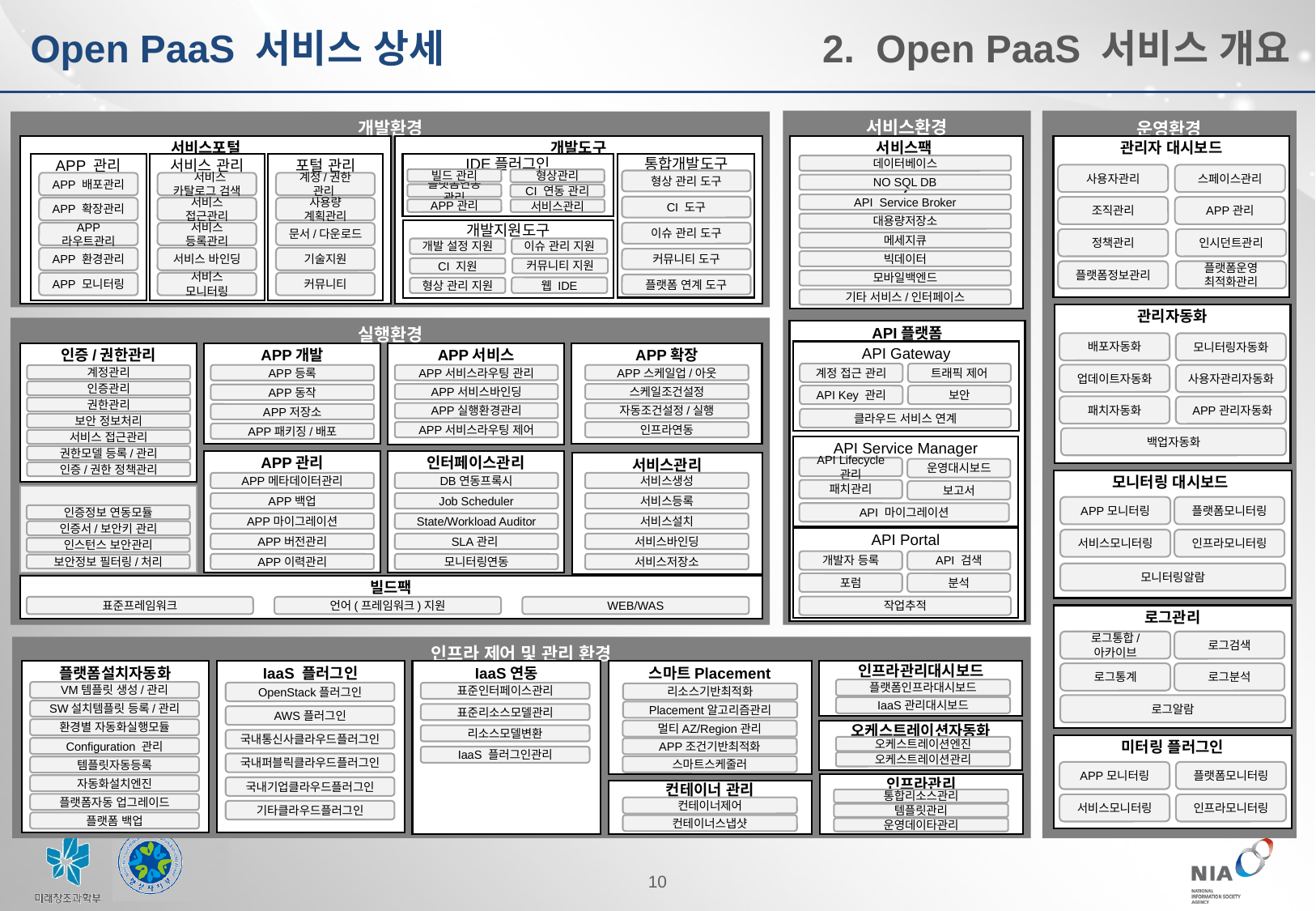

Open PaaS 서비스 상세
2.  Open PaaS 서비스 개요
서비스환경
운영환경
개발환경
서비스포털
개발도구
서비스팩

)

관리자 대시보드
사용자관리
스페이스관리
조직관리
APP관리
정책관리
인시던트관리
플랫폼정보관리
플랫폼운영
최적화관리
APP 관리
서비스 관리
포털 관리
IDE플러그인
통합개발도구
형상 관리 도구
CI 도구
이슈 관리 도구
커뮤니티 도구
플랫폼 연계 도구
데이터베이스
NO SQL DB
API  Service Broker
대용량저장소
메세지큐
빅데이터
모바일백엔드
기타 서비스/인터페이스
빌드 관리
형상관리
APP 배포관리
 서비스 카탈로그 검색
계정/권한 관리
플랫폼연동 관리
CI 연동 관리
APP 확장관리
서비스 접근관리
사용량 계획관리
APP관리
서비스관리
개발지원도구
APP 라우트관리
서비스 등록관리
문서/다운로드
개발 설정 지원
이슈 관리 지원
APP 환경관리
서비스 바인딩
기술지원
커뮤니티 지원
CI 지원
APP 모니터링
서비스 모니터링
커뮤니티
웹 IDE
형상 관리 지원
관리자동화
배포자동화
모니터링자동화
업데이트자동화
사용자관리자동화
패치자동화
 APP관리자동화
백업자동화
실행환경
API플랫폼
API Gateway
인증/권한관리
APP개발
APP서비스
APP확장
계정 접근 관리
트래픽 제어
APP등록
APP서비스라우팅 관리
APP스케일업/아웃
계정관리
인증관리
APP서비스바인딩
스케일조건설정
APP동작
API Key 관리
보안
권한관리
APP실행환경관리
자동조건설정/실행
APP저장소
클라우드 서비스 연계
보안 정보처리
APP서비스라우팅 제어
인프라연동
APP패키징/배포
서비스 접근관리
API Service Manager
권한모델 등록/관리
인터페이스관리
APP관리
서비스관리
API Lifecycle 관리
운영대시보드
인증/권한 정책관리
모니터링 대시보드
APP모니터링
플랫폼모니터링
서비스모니터링
인프라모니터링
모니터링알람
APP메타데이터관리
DB연동프록시
서비스생성
패치관리
보고서
보안관리
APP백업
Job Scheduler
서비스등록
API 마이그레이션
인증정보 연동모듈
APP마이그레이션
State/Workload Auditor
서비스설치
인증서/보안키 관리
API Portal
서비스바인딩
APP버전관리
SLA관리
인스턴스 보안관리
개발자 등록
API 검색
APP이력관리
모니터링연동
서비스저장소
보안정보 필터링/처리
포럼
분석
빌드팩
작업추적
표준프레임워크
언어(프레임워크)지원
WEB/WAS
로그관리
로그통합/
아카이브
로그검색
로그통계
로그분석
로그알람
인프라 제어 및 관리 환경
인프라관리대시보드
플랫폼설치자동화
IaaS 플러그인
IaaS연동
스마트Placement
플랫폼인프라대시보드
VM템플릿 생성/관리
OpenStack플러그인
표준인터페이스관리
리소스기반최적화
IaaS관리대시보드
SW설치템플릿 등록/관리
Placement알고리즘관리
표준리소스모델관리
AWS플러그인
환경별 자동화실행모듈
멀티AZ/Region관리
오케스트레이션자동화
리소스모델변환
국내통신사클라우드플러그인
미터링 플러그인
APP모니터링
플랫폼모니터링
서비스모니터링
인프라모니터링
오케스트레이션엔진
Configuration 관리
APP조건기반최적화
IaaS 플러그인관리
오케스트레이션관리
국내퍼블릭클라우드플러그인
스마트스케줄러
템플릿자동등록
인프라관리
자동화설치엔진
국내기업클라우드플러그인
컨테이너 관리
통합리소스관리
플랫폼자동 업그레이드
컨테이너제어
기타클라우드플러그인
템플릿관리
플랫폼 백업
컨테이너스냅샷
운영데이타관리